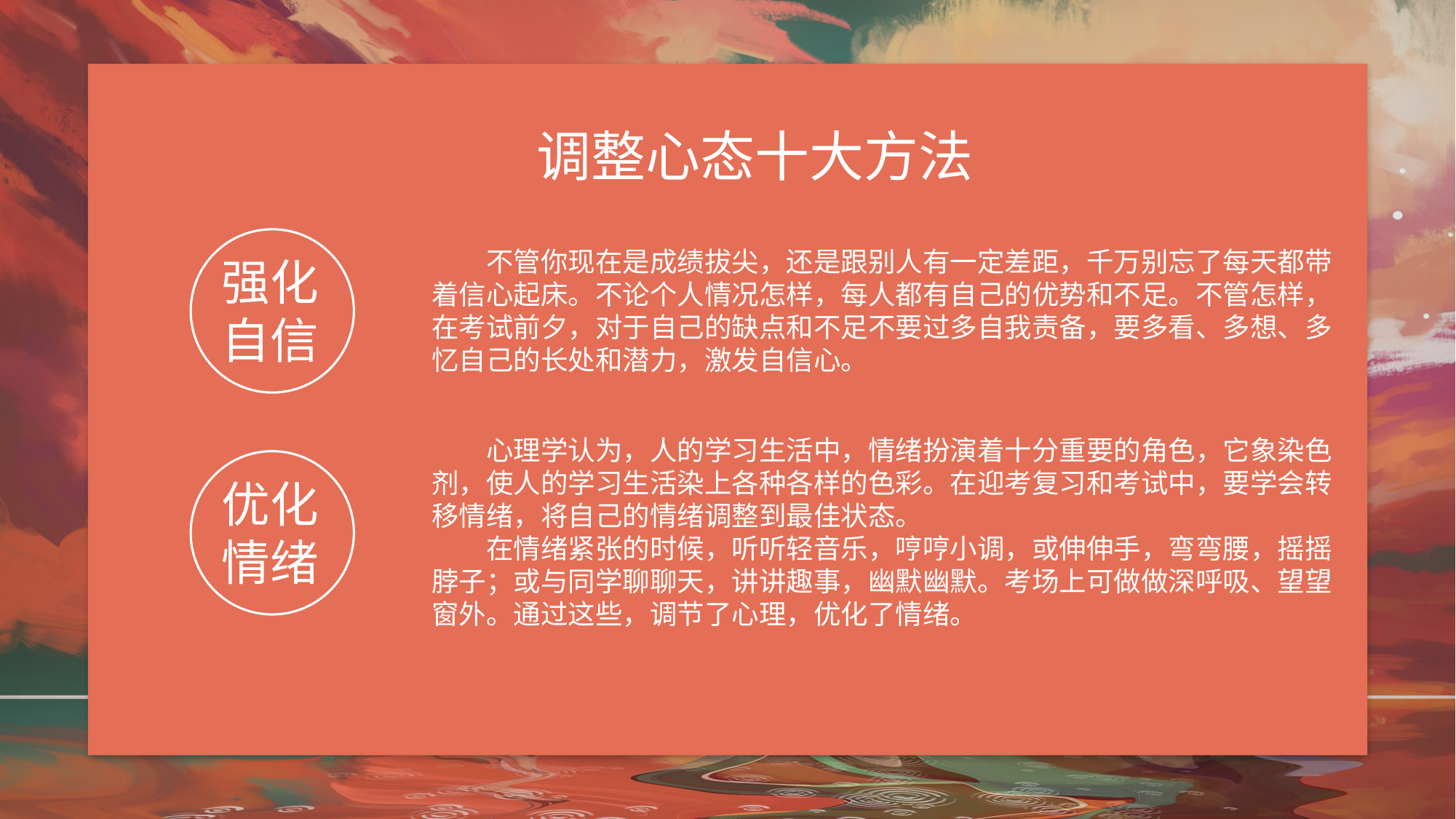

调整心态十大方法

强化
自信
不管你现在是成绩拔尖，还是跟别人有一定差距，千万别忘了每天都带着信心起床。不论个人情况怎样，每人都有自己的优势和不足。不管怎样，在考试前夕，对于自己的缺点和不足不要过多自我责备，要多看、多想、多忆自己的长处和潜力，激发自信心。
心理学认为，人的学习生活中，情绪扮演着十分重要的角色，它象染色剂，使人的学习生活染上各种各样的色彩。在迎考复习和考试中，要学会转移情绪，将自己的情绪调整到最佳状态。
在情绪紧张的时候，听听轻音乐，哼哼小调，或伸伸手，弯弯腰，摇摇脖子；或与同学聊聊天，讲讲趣事，幽默幽默。考场上可做做深呼吸、望望窗外。通过这些，调节了心理，优化了情绪。

优化
情绪